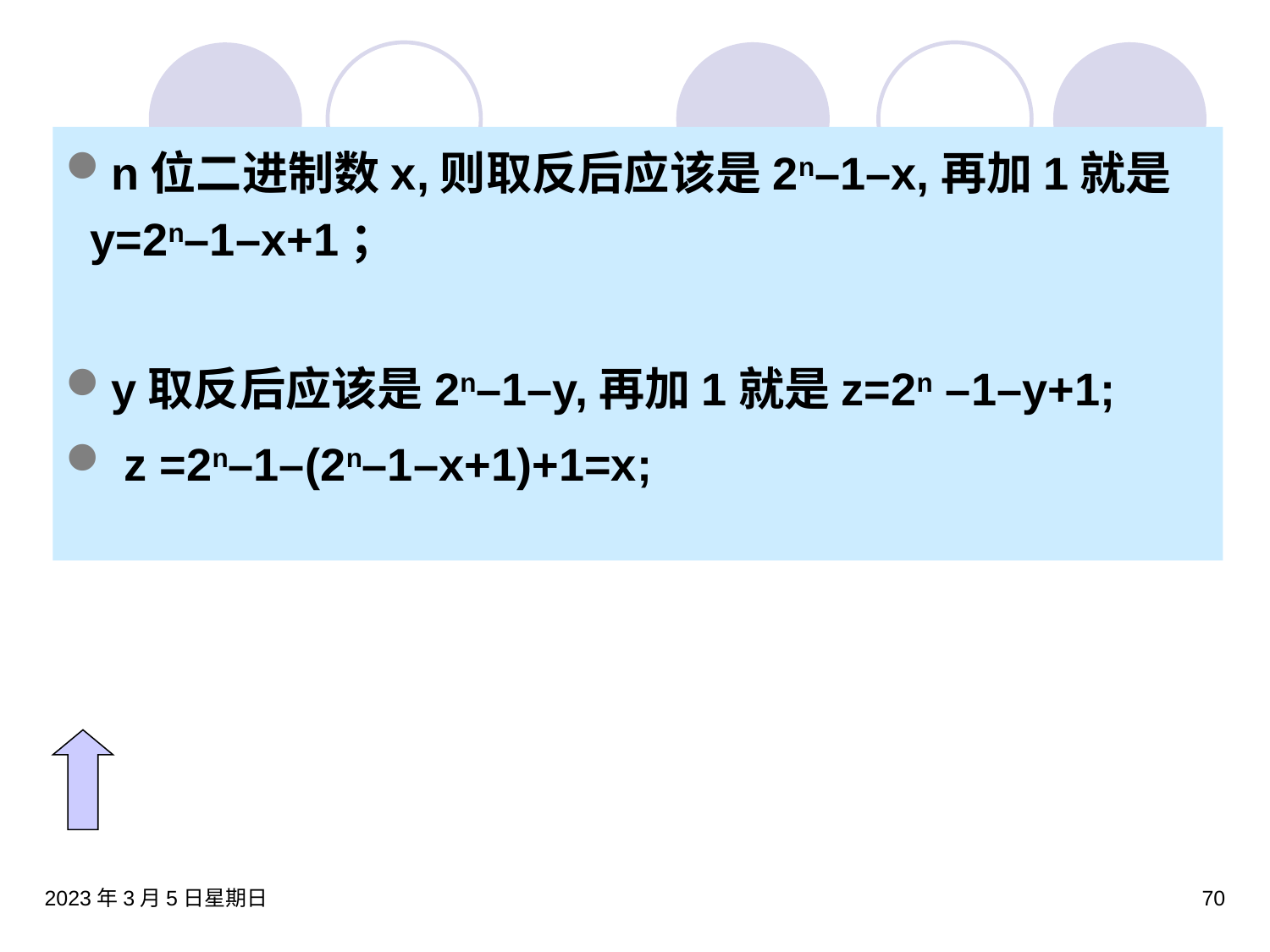

n位二进制数x,则取反后应该是2n–1–x,再加1就是y=2n–1–x+1；

y取反后应该是2n–1–y,再加1就是z=2n –1–y+1;
 z =2n–1–(2n–1–x+1)+1=x;

2023年3月5日星期日
70